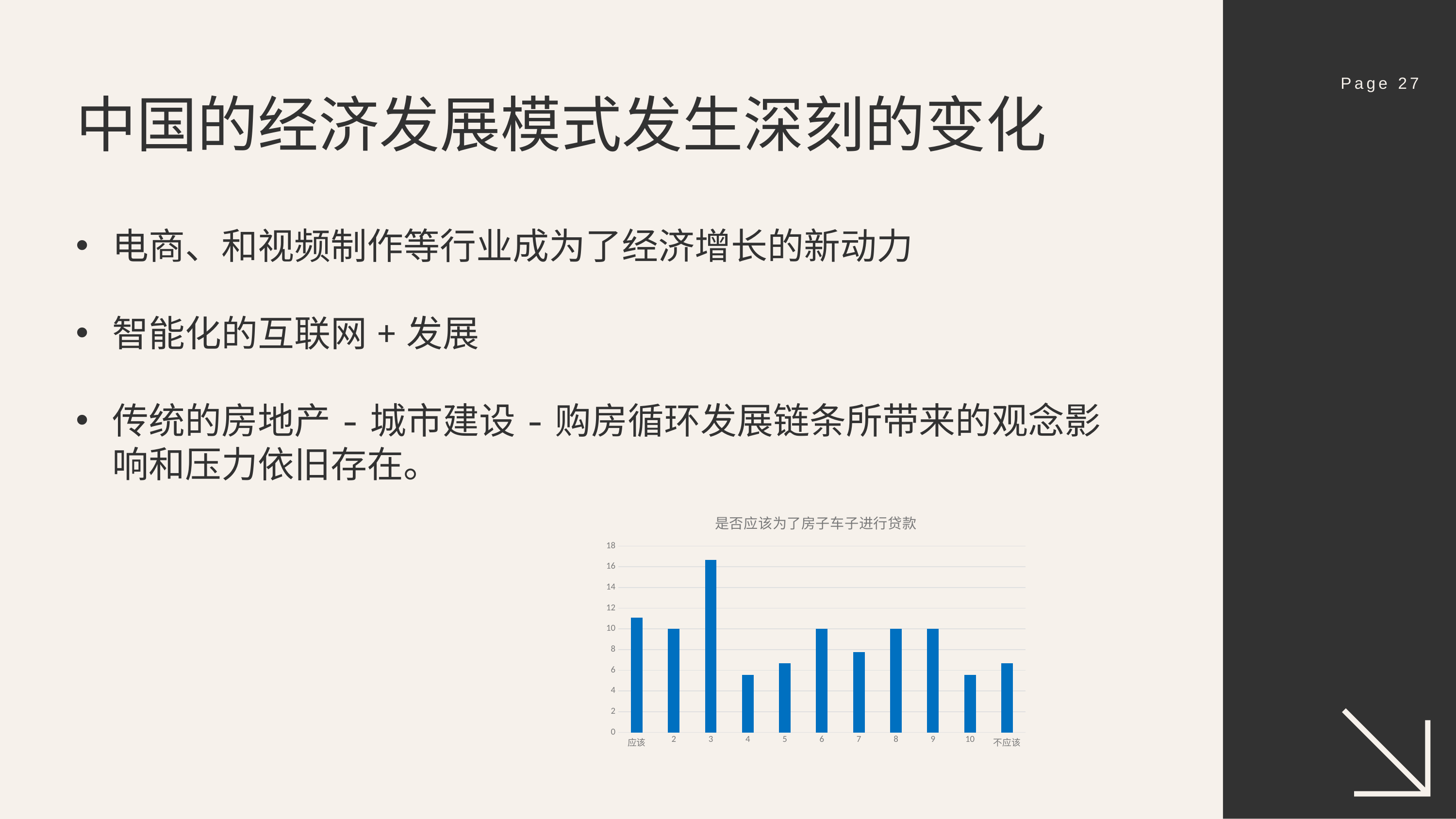

Page 27
中国的经济发展模式发生深刻的变化
电商、和视频制作等行业成为了经济增长的新动力

智能化的互联网+发展

传统的房地产-城市建设-购房循环发展链条所带来的观念影响和压力依旧存在。

### Chart: 是否应该为了房子车子进行贷款

| Category | 系列 1 |
|---|---|
| 应该 | 11.1 |
| 2 | 10.0 |
| 3 | 16.67 |
| 4 | 5.56 |
| 5 | 6.67 |
| 6 | 10.0 |
| 7 | 7.78 |
| 8 | 10.0 |
| 9 | 10.0 |
| 10 | 5.56 |
| 不应该 | 6.67 |